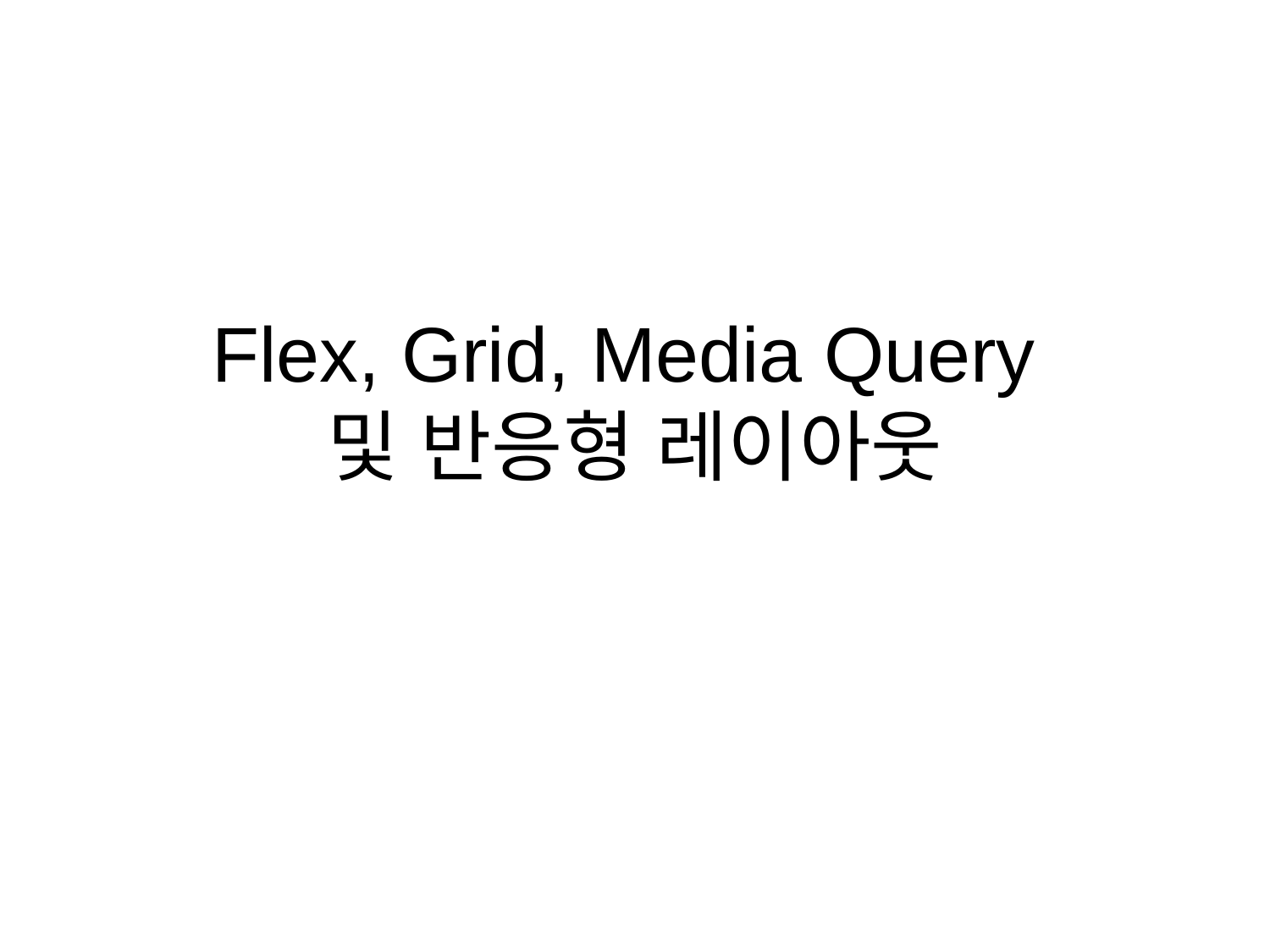

# Flex, Grid, Media Query 및 반응형 레이아웃